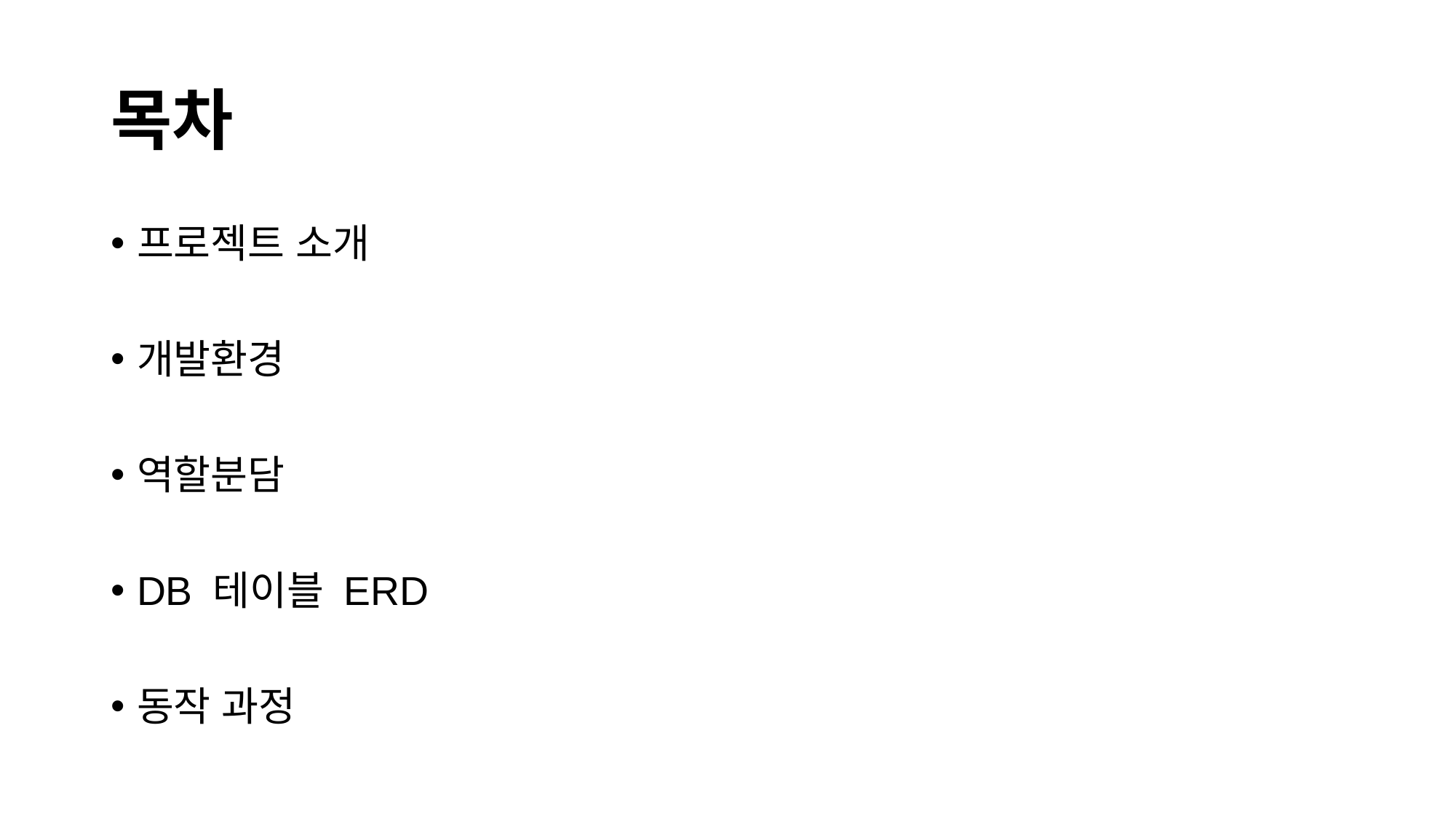

# 목차
프로젝트 소개

개발환경

역할분담

DB 테이블 ERD

동작 과정